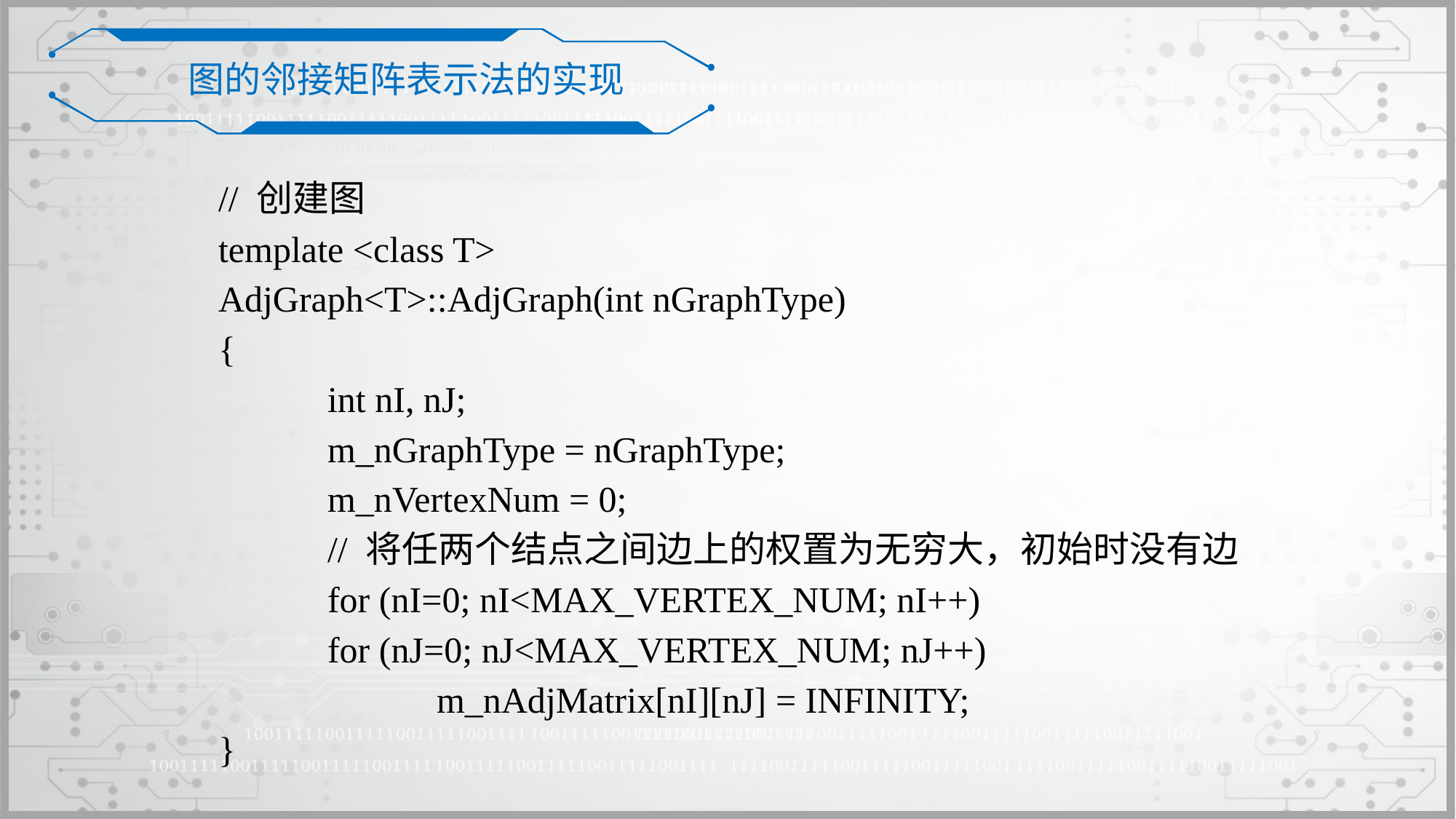

图的邻接矩阵表示法的实现
// 创建图
template <class T>
AdjGraph<T>::AdjGraph(int nGraphType)
{
  	int nI, nJ;
  	m_nGraphType = nGraphType;
  	m_nVertexNum = 0;
	// 将任两个结点之间边上的权置为无穷大，初始时没有边
	for (nI=0; nI<MAX_VERTEX_NUM; nI++)
	for (nJ=0; nJ<MAX_VERTEX_NUM; nJ++)
		m_nAdjMatrix[nI][nJ] = INFINITY;
}